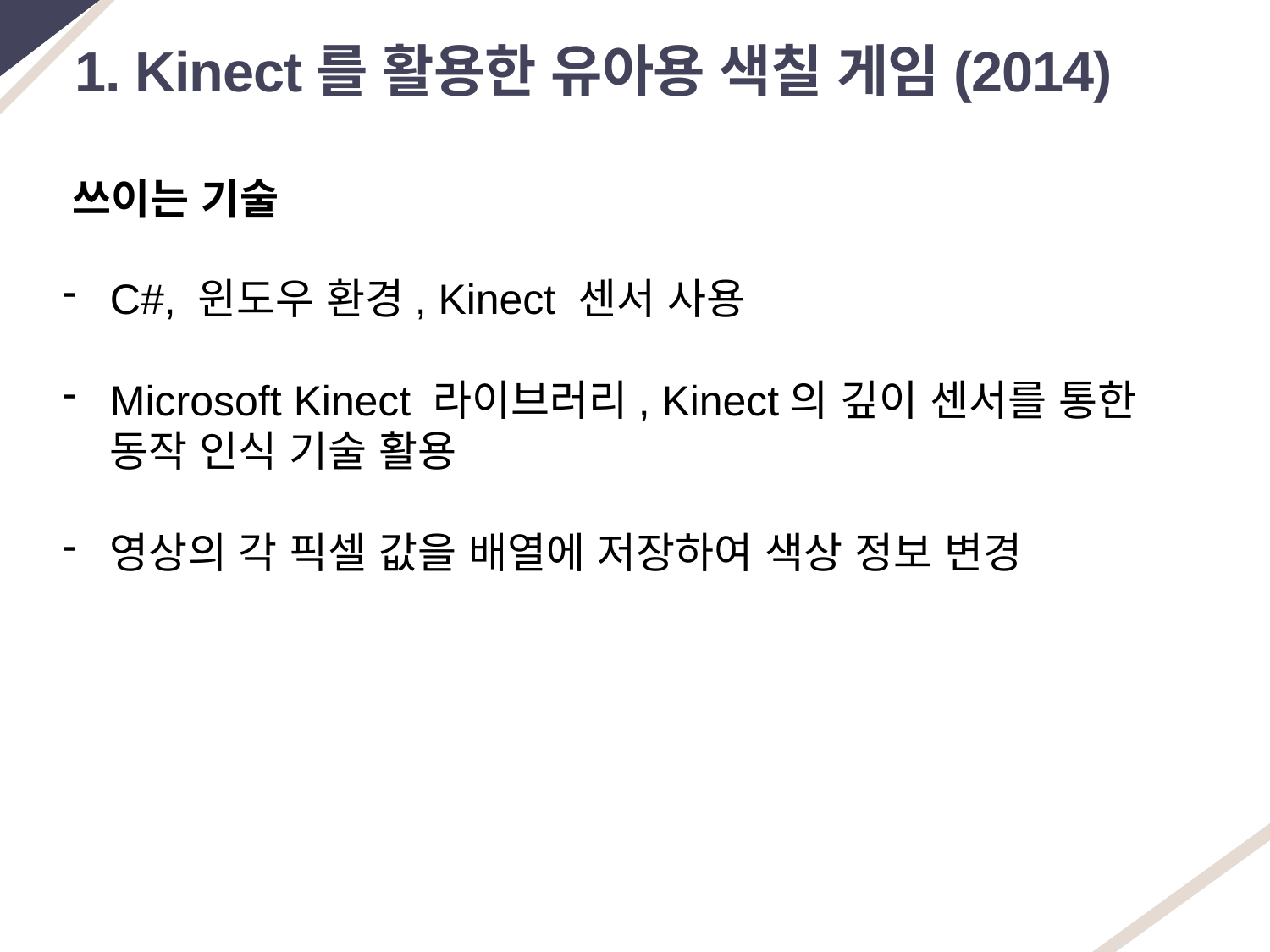

1. Kinect를 활용한 유아용 색칠 게임(2014)
쓰이는 기술

C#, 윈도우 환경, Kinect 센서 사용

Microsoft Kinect 라이브러리, Kinect의 깊이 센서를 통한 동작 인식 기술 활용

영상의 각 픽셀 값을 배열에 저장하여 색상 정보 변경